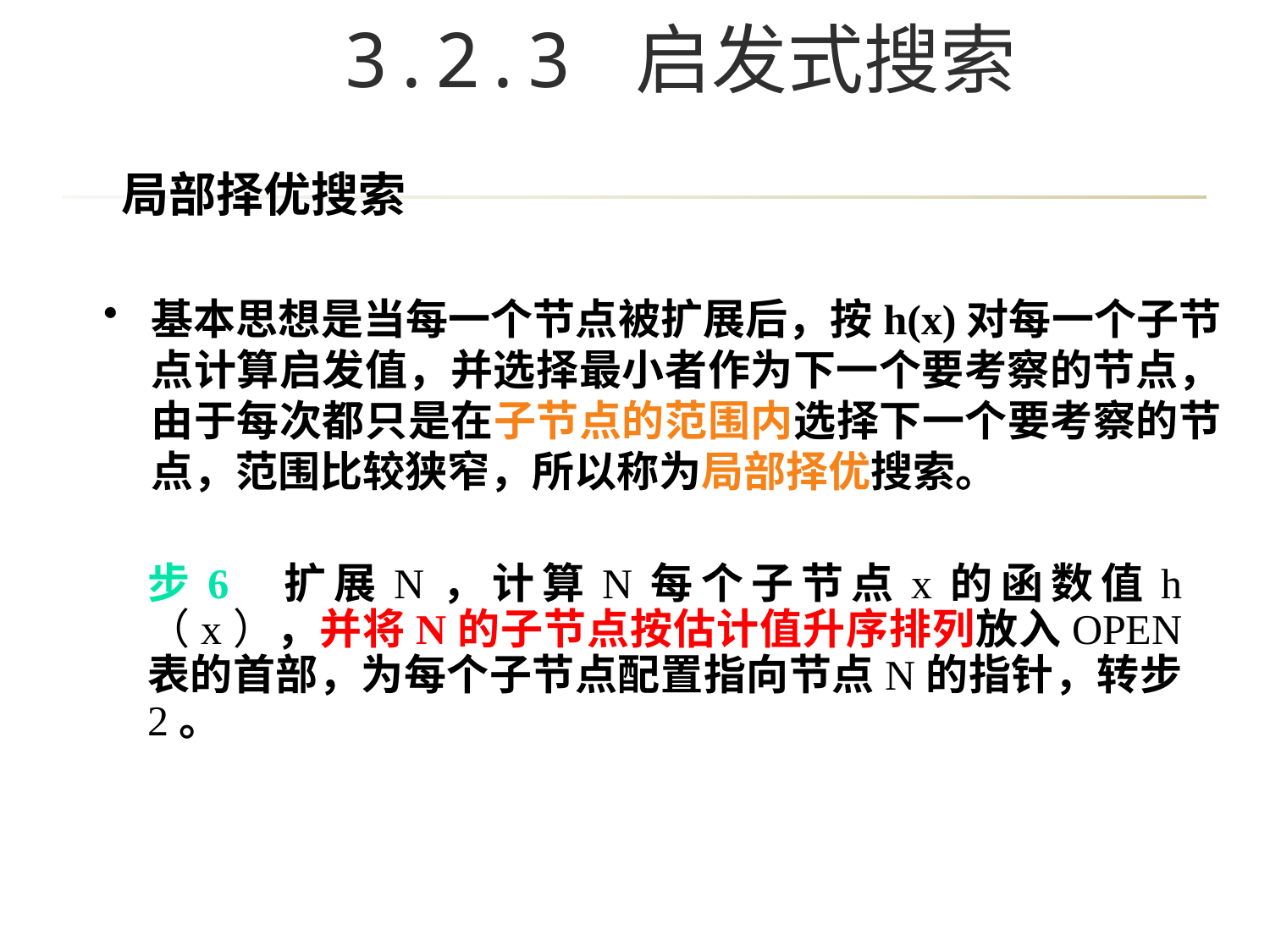

# 3.2.3 启发式搜索
局部择优搜索
基本思想是当每一个节点被扩展后，按h(x)对每一个子节点计算启发值，并选择最小者作为下一个要考察的节点，由于每次都只是在子节点的范围内选择下一个要考察的节点，范围比较狭窄，所以称为局部择优搜索。
步6  扩展N，计算N每个子节点x的函数值h（x），并将N的子节点按估计值升序排列放入OPEN表的首部，为每个子节点配置指向节点N的指针，转步2。